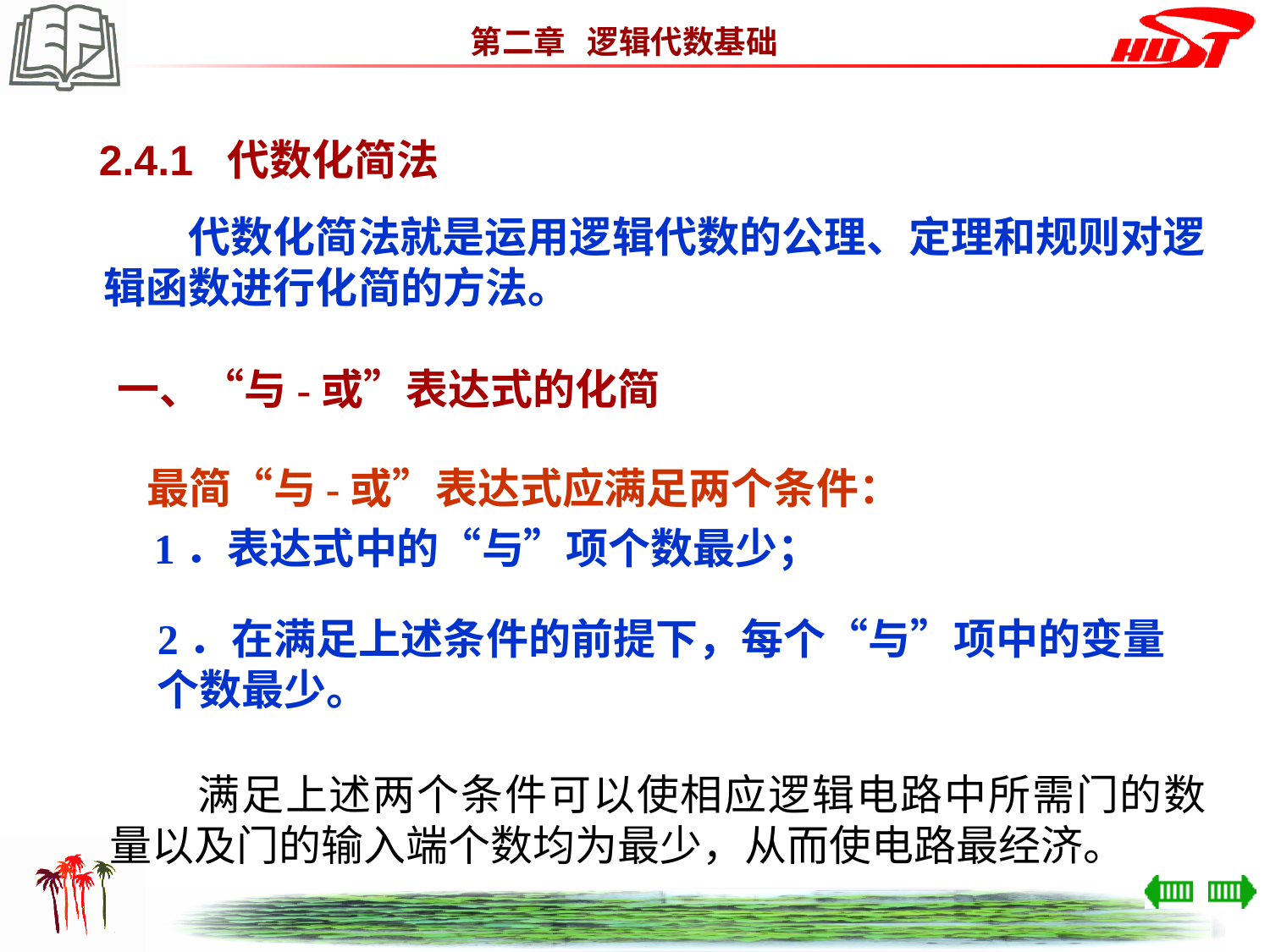

2.4.1  代数化简法
　　代数化简法就是运用逻辑代数的公理、定理和规则对逻辑函数进行化简的方法。
一、“与-或”表达式的化简
最简“与-或”表达式应满足两个条件：
1．表达式中的“与”项个数最少；
2．在满足上述条件的前提下，每个“与”项中的变量个数最少。
　　满足上述两个条件可以使相应逻辑电路中所需门的数量以及门的输入端个数均为最少，从而使电路最经济。